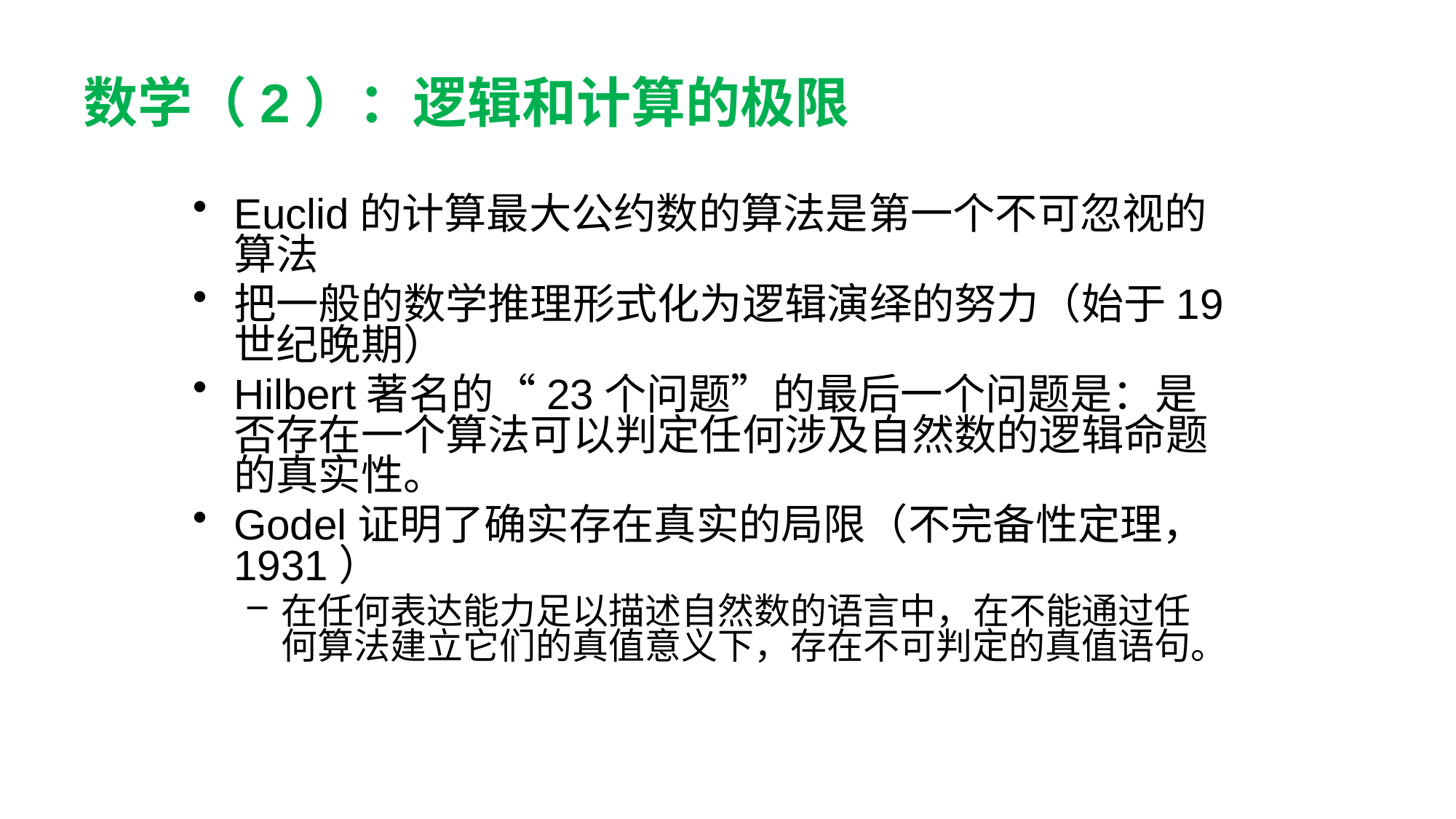

# 数学（2）：逻辑和计算的极限
Euclid的计算最大公约数的算法是第一个不可忽视的算法
把一般的数学推理形式化为逻辑演绎的努力（始于19世纪晚期）
Hilbert著名的“23个问题”的最后一个问题是：是否存在一个算法可以判定任何涉及自然数的逻辑命题的真实性。
Godel证明了确实存在真实的局限（不完备性定理，1931）
在任何表达能力足以描述自然数的语言中，在不能通过任何算法建立它们的真值意义下，存在不可判定的真值语句。